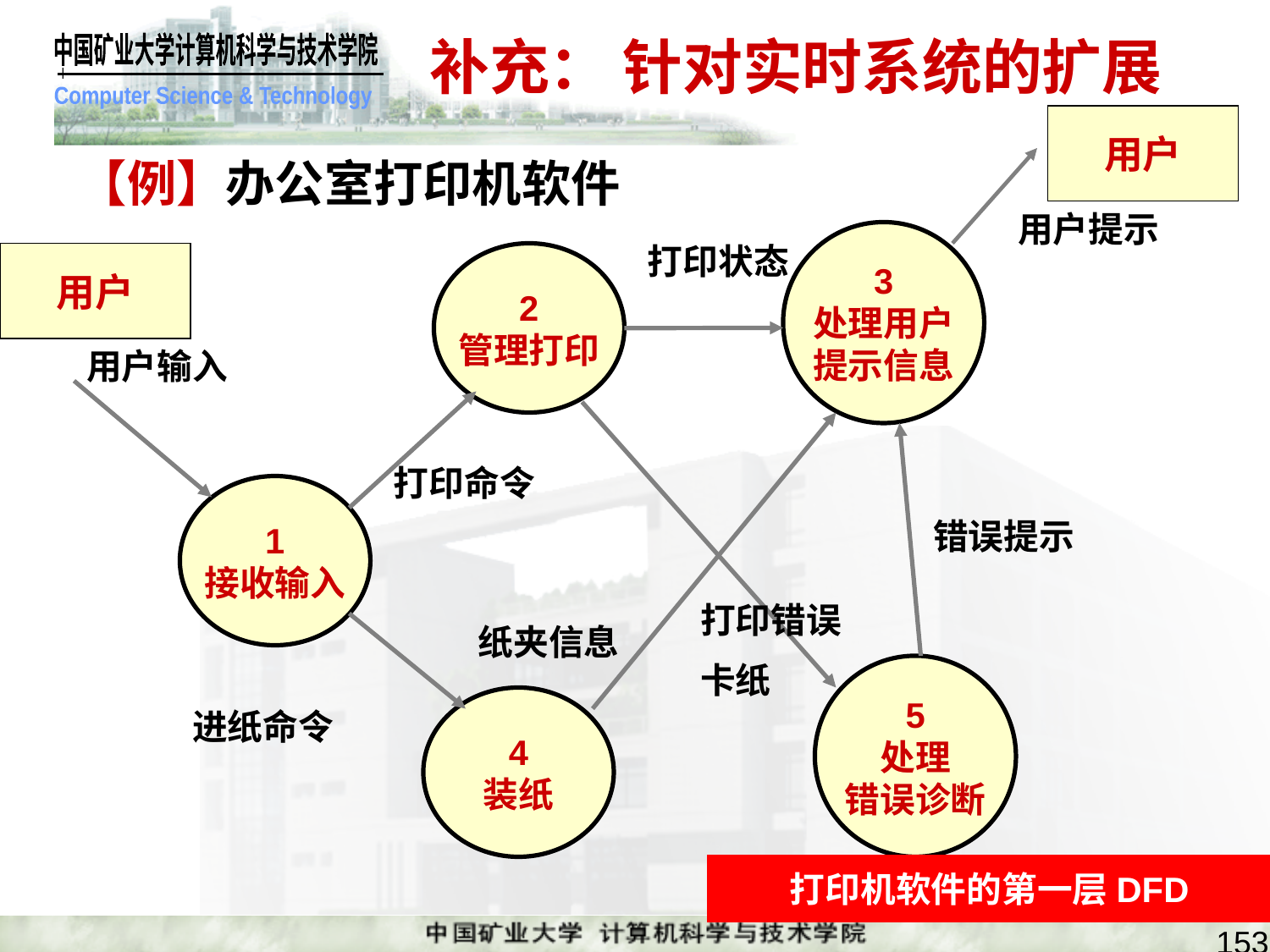

# 补充： 针对实时系统的扩展
用户
【例】办公室打印机软件

用户提示
3
处理用户
提示信息
打印状态

用户
2
管理打印
用户输入

打印命令

打印错误
卡纸

纸夹信息

错误提示
1
接收输入

进纸命令
5
处理
错误诊断
4
装纸
打印机软件的第一层DFD
153